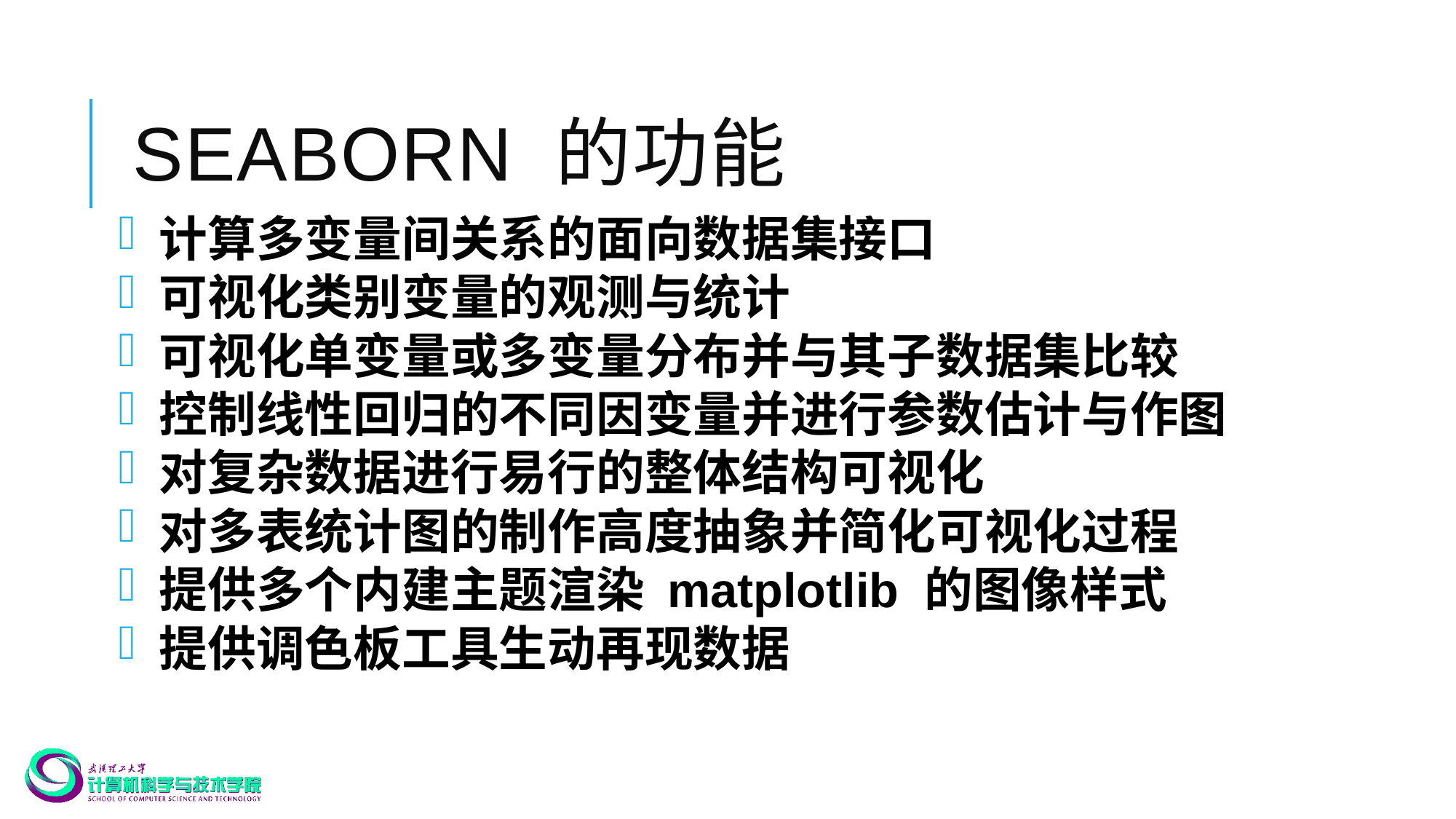

# seaborn 的功能
计算多变量间关系的面向数据集接口
可视化类别变量的观测与统计
可视化单变量或多变量分布并与其子数据集比较
控制线性回归的不同因变量并进行参数估计与作图
对复杂数据进行易行的整体结构可视化
对多表统计图的制作高度抽象并简化可视化过程
提供多个内建主题渲染 matplotlib 的图像样式
提供调色板工具生动再现数据